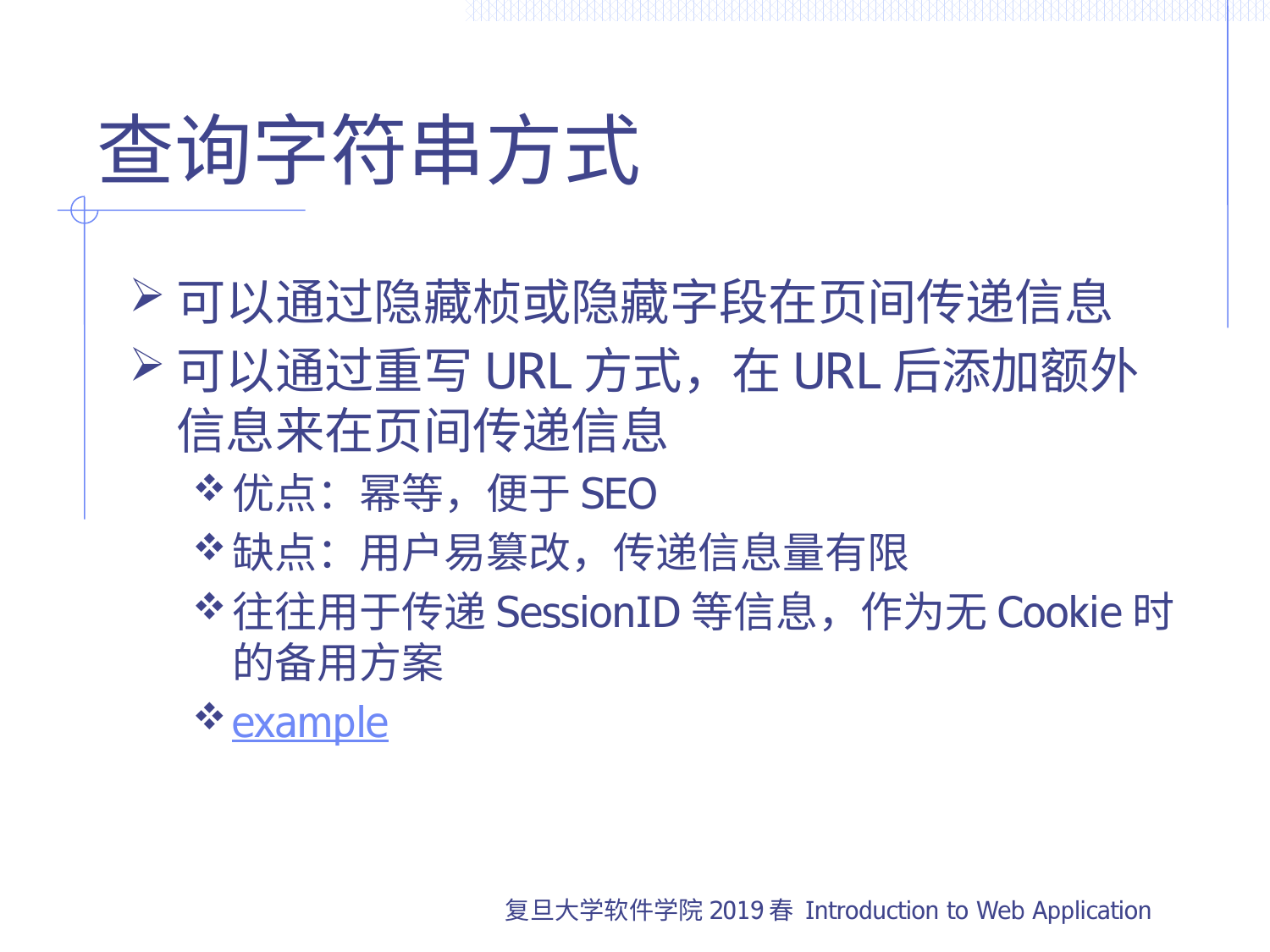

# 查询字符串方式
可以通过隐藏桢或隐藏字段在页间传递信息
可以通过重写URL方式，在URL后添加额外信息来在页间传递信息
优点：幂等，便于SEO
缺点：用户易篡改，传递信息量有限
往往用于传递SessionID等信息，作为无Cookie时的备用方案
example